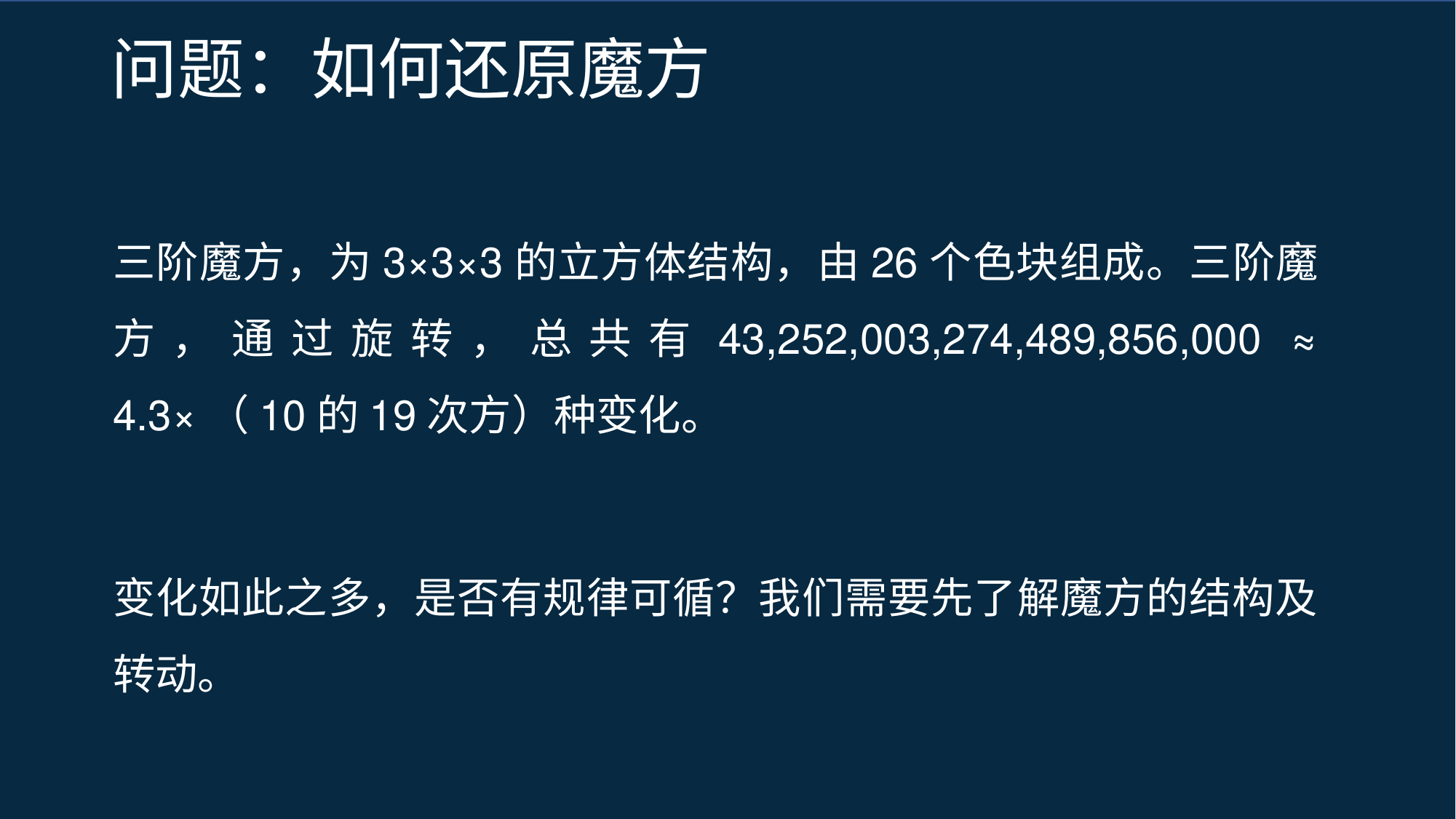

# 问题：如何还原魔方
三阶魔方，为3×3×3的立方体结构，由26个色块组成。三阶魔方，通过旋转，总共有43,252,003,274,489,856,000 ≈ 4.3×（10的19次方）种变化。

变化如此之多，是否有规律可循？我们需要先了解魔方的结构及转动。